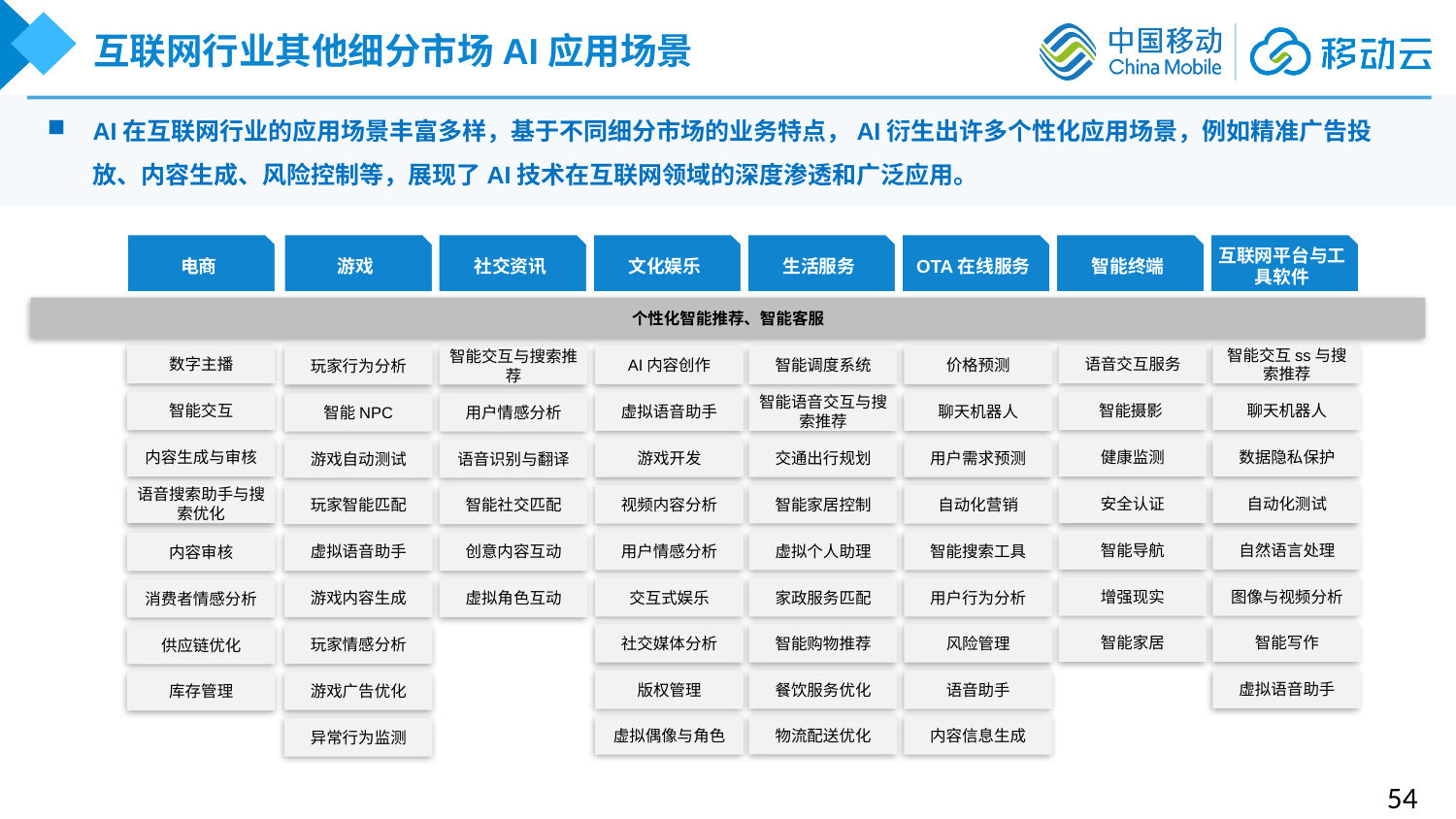

互联网行业其他细分市场AI应用场景
AI在互联网行业的应用场景丰富多样，基于不同细分市场的业务特点，AI衍生出许多个性化应用场景，例如精准广告投放、内容生成、风险控制等，展现了AI技术在互联网领域的深度渗透和广泛应用。
电商
游戏
社交资讯
文化娱乐
生活服务
OTA在线服务
智能终端
互联网平台与工具软件
个性化智能推荐、智能客服
数字主播
语音交互服务
智能交互ss与搜索推荐
智能调度系统
AI内容创作
价格预测
玩家行为分析
智能交互与搜索推荐
智能交互
智能摄影
聊天机器人
虚拟语音助手
智能语音交互与搜索推荐
聊天机器人
智能NPC
用户情感分析
内容生成与审核
健康监测
数据隐私保护
游戏开发
交通出行规划
用户需求预测
游戏自动测试
语音识别与翻译
语音搜索助手与搜索优化
安全认证
自动化测试
智能家居控制
视频内容分析
自动化营销
玩家智能匹配
智能社交匹配
智能导航
自然语言处理
用户情感分析
虚拟个人助理
智能搜索工具
虚拟语音助手
创意内容互动
内容审核
增强现实
图像与视频分析
交互式娱乐
家政服务匹配
用户行为分析
游戏内容生成
虚拟角色互动
消费者情感分析
智能家居
智能写作
社交媒体分析
智能购物推荐
风险管理
玩家情感分析
供应链优化
虚拟语音助手
餐饮服务优化
版权管理
语音助手
游戏广告优化
库存管理
物流配送优化
虚拟偶像与角色
内容信息生成
异常行为监测